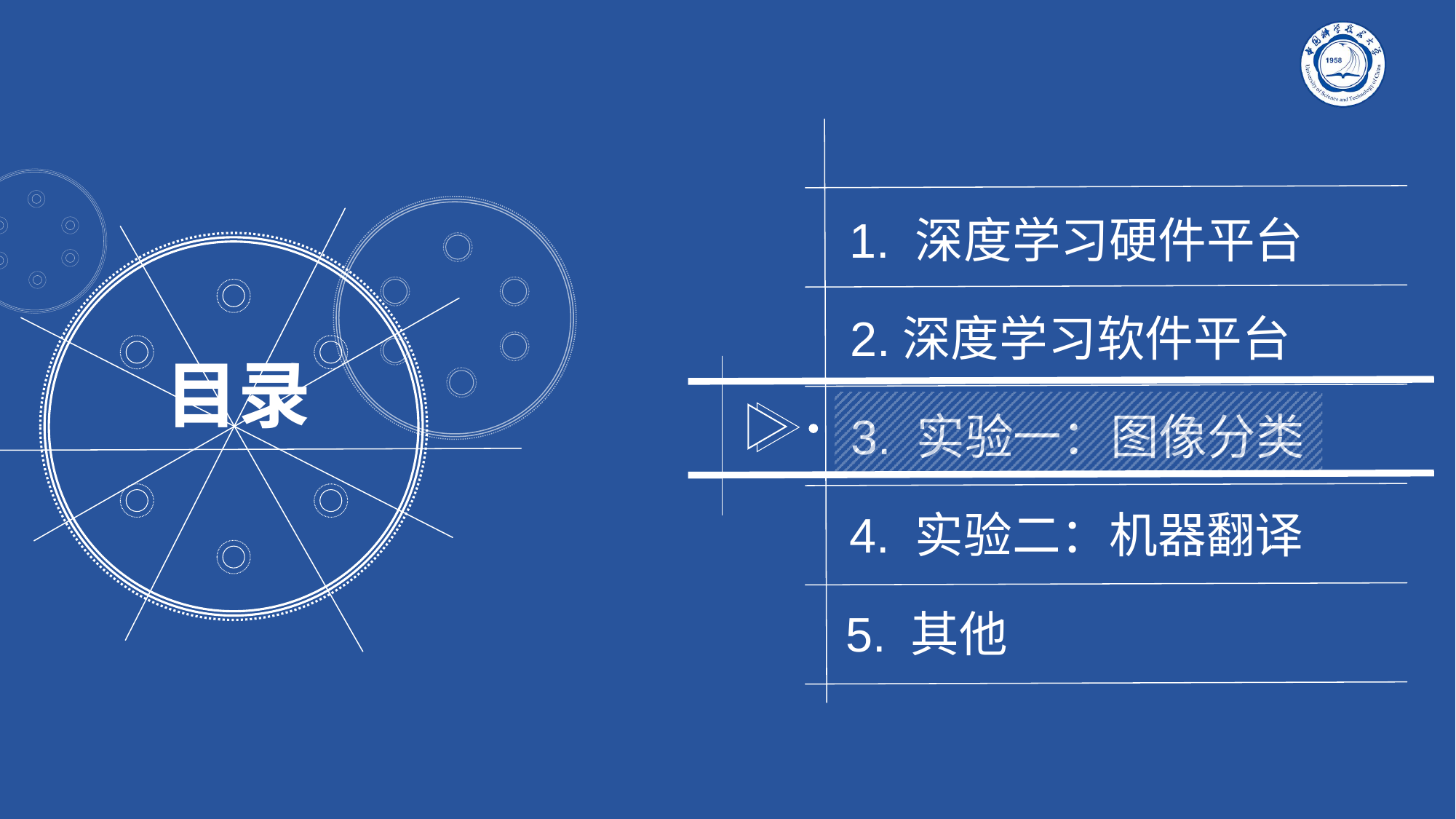

53

1. 深度学习硬件平台
2.深度学习软件平台
目录

3. 实验一：图像分类
4. 实验二：机器翻译
5. 其他